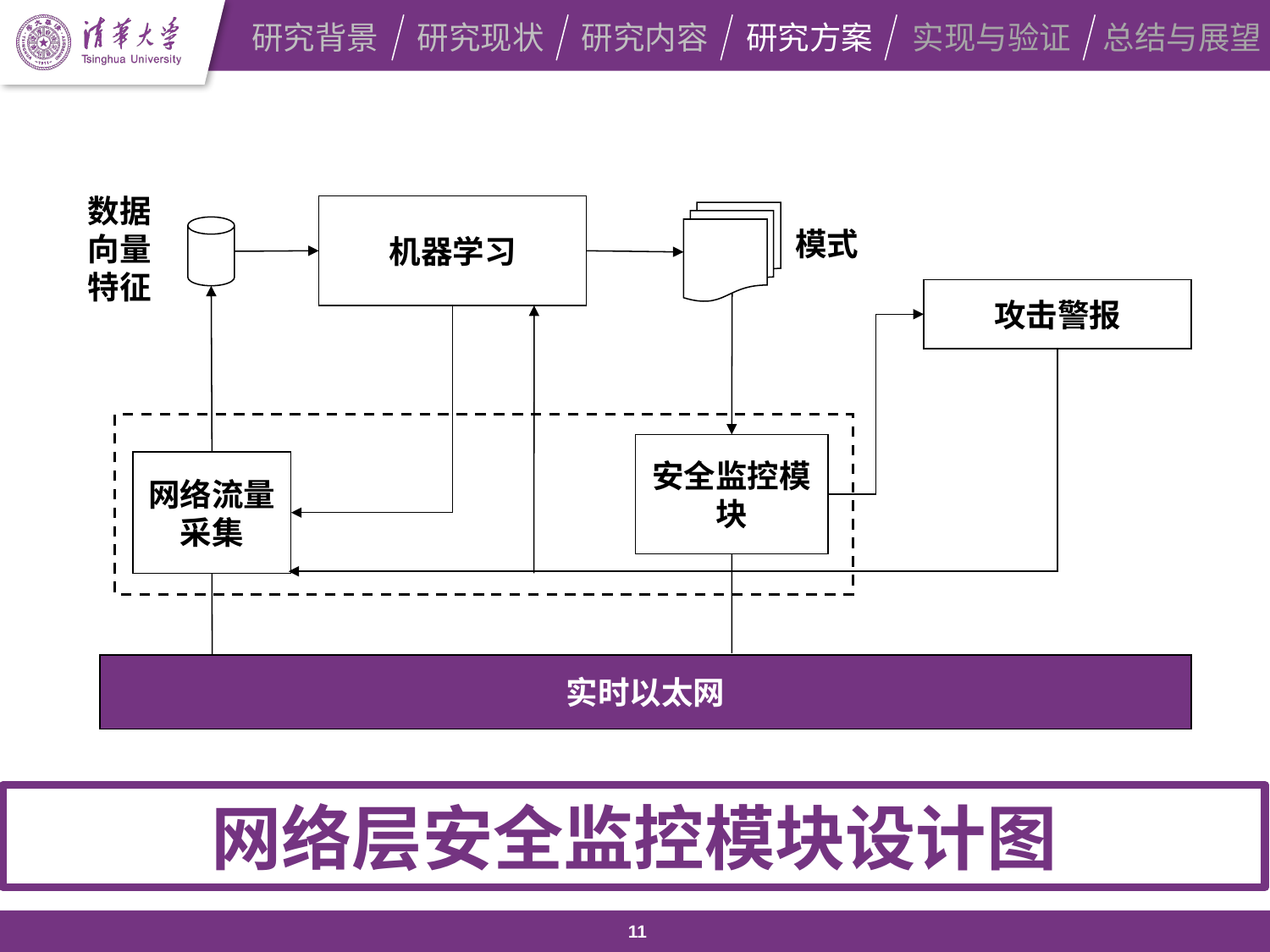

研究背景
研究现状
研究内容
研究方案
实现与验证
总结与展望

机器学习

模式
数据向量特征

攻击警报

安全监控模块
网络流量采集

基于EPA技术的列车通信网络
实时以太网

网络层安全监控模块设计图